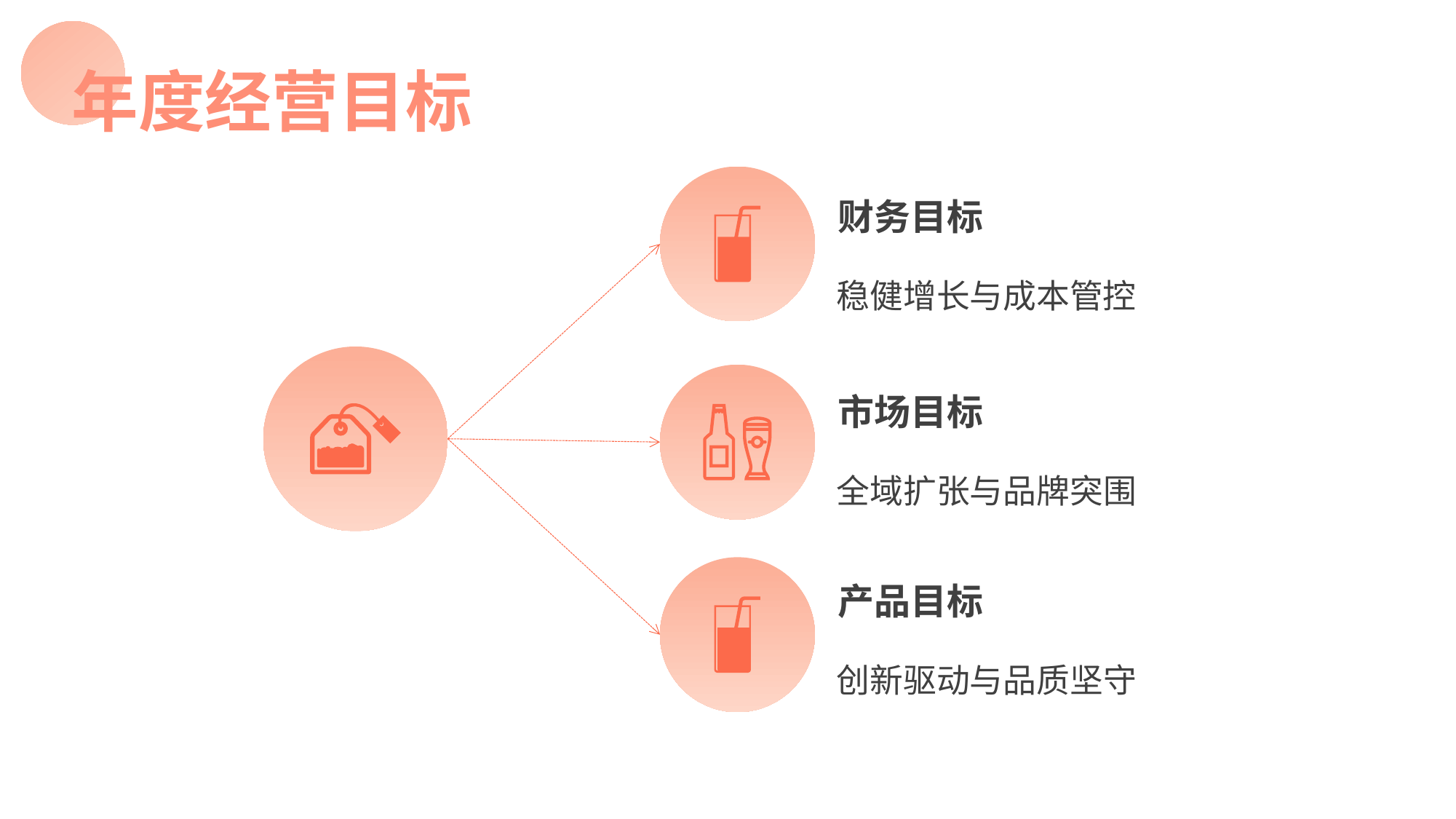

年度经营目标

财务目标
稳健增长与成本管控

市场目标
全域扩张与品牌突围

产品目标
创新驱动与品质坚守